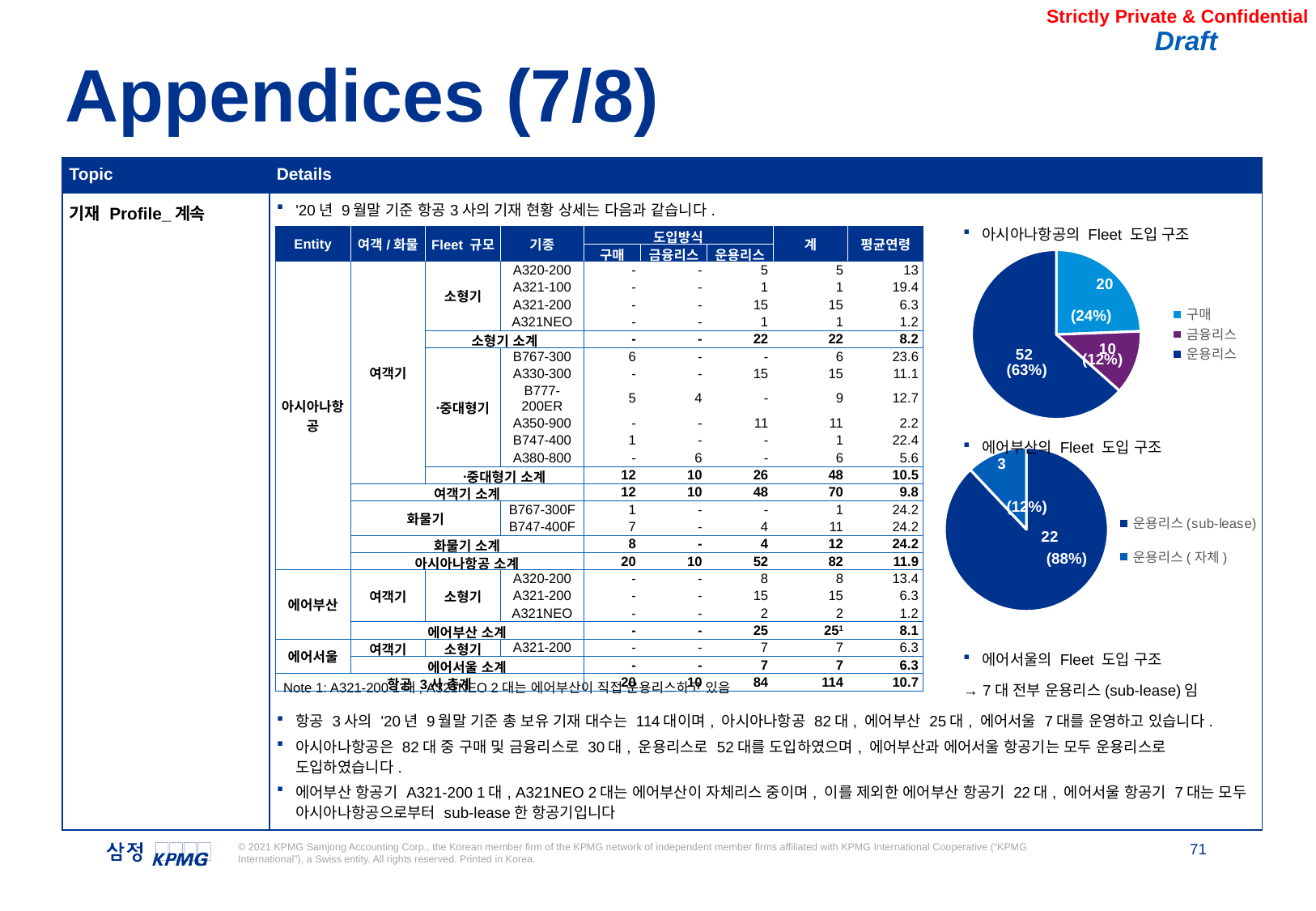

Appendices (7/8)
| Topic | Details |
| --- | --- |
| 기재 Profile\_계속 | '20년 9월말 기준 항공3사의 기재 현황 상세는 다음과 같습니다. 항공 3사의 '20년 9월말 기준 총 보유 기재 대수는 114대이며, 아시아나항공 82대, 에어부산 25대, 에어서울 7대를 운영하고 있습니다. 아시아나항공은 82대 중 구매 및 금융리스로 30대, 운용리스로 52대를 도입하였으며, 에어부산과 에어서울 항공기는 모두 운용리스로 도입하였습니다. 에어부산 항공기 A321-200 1대, A321NEO 2대는 에어부산이 자체리스 중이며, 이를 제외한 에어부산 항공기 22대, 에어서울 항공기 7대는 모두 아시아나항공으로부터 sub-lease한 항공기입니다 |

아시아나항공의 Fleet 도입 구조

에어부산의 Fleet 도입 구조

에어서울의 Fleet 도입 구조
→ 7대 전부 운용리스(sub-lease)임

### Chart

| Category |  |
|---|---|
| 구매 | 20.0 |
| 금융리스 | 10.0 |
| 운용리스 | 52.0 |
| Entity | 여객/화물 | Fleet 규모 | 기종 | 도입방식 |  |  | 계 | 평균연령 |
| --- | --- | --- | --- | --- | --- | --- | --- | --- |
|  |  |  |  | 구매 | 금융리스 | 운용리스 |  |  |
| 아시아나항공 | 여객기 | 소형기 | A320-200 | - | - | 5 | 5 | 13 |
|  |  |  | A321-100 | - | - | 1 | 1 | 19.4 |
|  |  |  | A321-200 | - | - | 15 | 15 | 6.3 |
|  |  |  | A321NEO | - | - | 1 | 1 | 1.2 |
|  |  | 소형기 소계 |  | - | - | 22 | 22 | 8.2 |
|  |  | 중〮대형기 | B767-300 | 6 | - | - | 6 | 23.6 |
|  |  |  | A330-300 | - | - | 15 | 15 | 11.1 |
|  |  |  | B777-200ER | 5 | 4 | - | 9 | 12.7 |
|  |  |  | A350-900 | - | - | 11 | 11 | 2.2 |
|  |  |  | B747-400 | 1 | - | - | 1 | 22.4 |
|  |  |  | A380-800 | - | 6 | - | 6 | 5.6 |
|  |  | 중〮대형기 소계 |  | 12 | 10 | 26 | 48 | 10.5 |
|  | 여객기 소계 |  |  | 12 | 10 | 48 | 70 | 9.8 |
|  | 화물기 |  | B767-300F | 1 | - | - | 1 | 24.2 |
|  |  |  | B747-400F | 7 | - | 4 | 11 | 24.2 |
|  | 화물기 소계 |  |  | 8 | - | 4 | 12 | 24.2 |
|  | 아시아나항공 소계 |  |  | 20 | 10 | 52 | 82 | 11.9 |
| 에어부산 | 여객기 | 소형기 | A320-200 | - | - | 8 | 8 | 13.4 |
|  |  |  | A321-200 | - | - | 15 | 15 | 6.3 |
|  |  |  | A321NEO | - | - | 2 | 2 | 1.2 |
|  | 에어부산 소계 |  |  | - | - | 25 | 251 | 8.1 |
| 에어서울 | 여객기 | 소형기 | A321-200 | - | - | 7 | 7 | 6.3 |
|  | 에어서울 소계 |  |  | - | - | 7 | 7 | 6.3 |
| 항공 3사 총계 |  |  |  | 20 | 10 | 84 | 114 | 10.7 |
(26%)
(24%)
30대
(11%)
(63%)
(12%)
52대
(63%)

### Chart

| Category |  |
|---|---|
| 운용리스(sub-lease) | 22.0 |
| 운용리스(자체) | 3.0 |
(12%)
(88%)
Note 1: A321-200 1대, A321NEO 2대는 에어부산이 직접 운용리스하고 있음